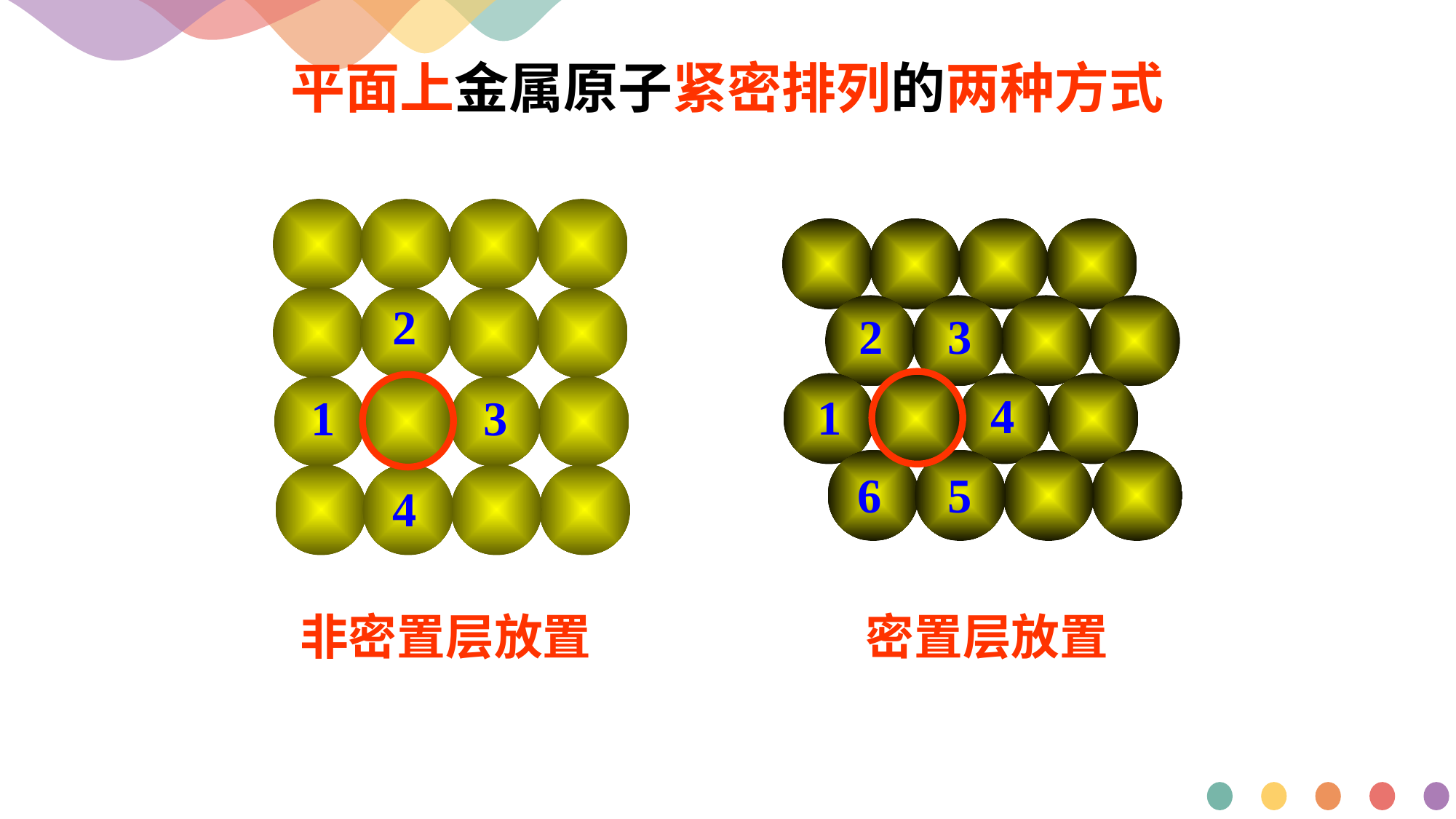

平面上金属原子紧密排列的两种方式

2
2
3

4
1
1
3
5
6
4
非密置层放置
密置层放置